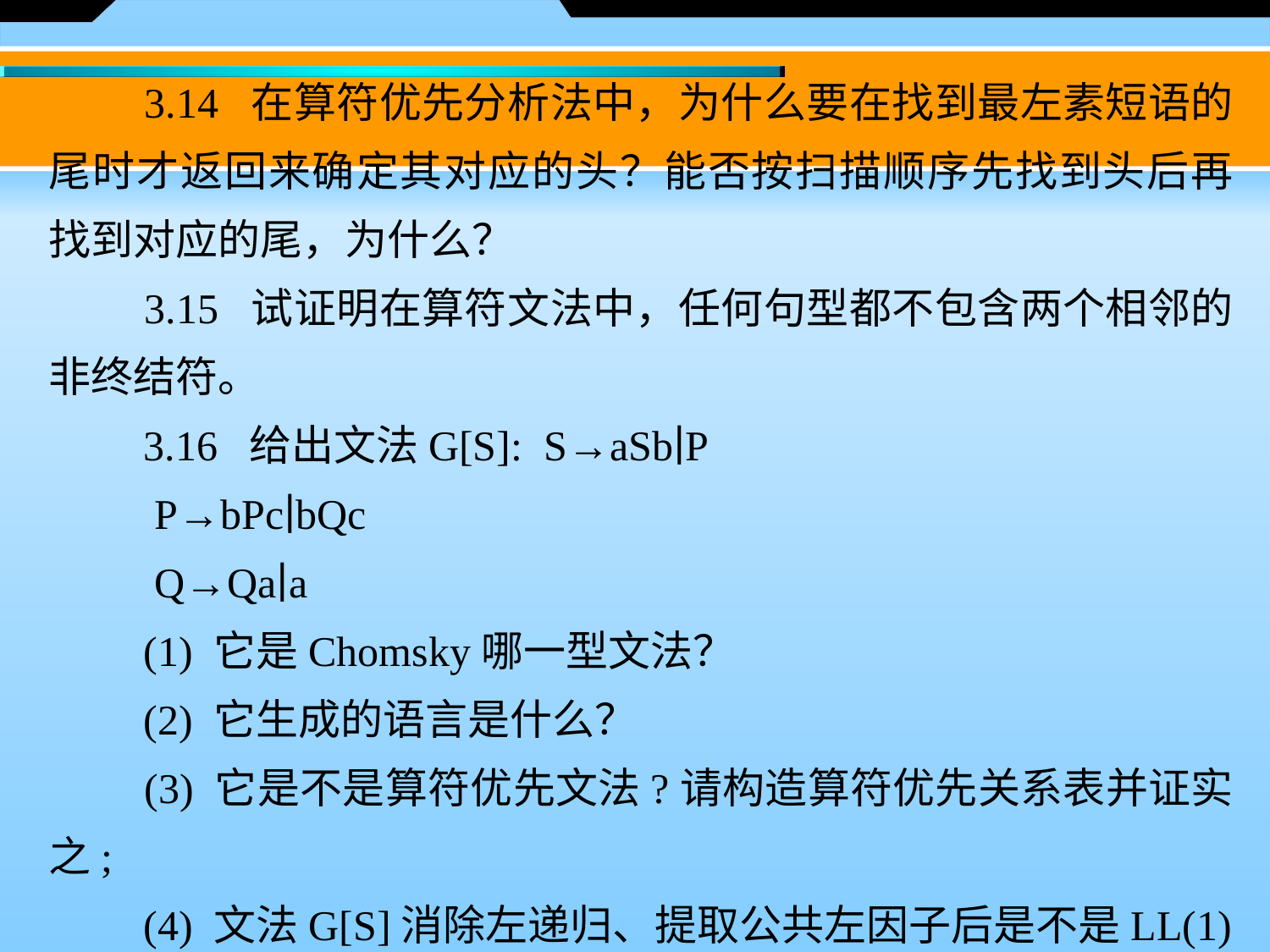

3.14  在算符优先分析法中，为什么要在找到最左素短语的尾时才返回来确定其对应的头？能否按扫描顺序先找到头后再找到对应的尾，为什么？
　　3.15  试证明在算符文法中，任何句型都不包含两个相邻的非终结符。
　　3.16  给出文法G[S]:  S→aSb∣P
          P→bPc∣bQc
          Q→Qa∣a
　　(1) 它是Chomsky哪一型文法？
　　(2) 它生成的语言是什么？
　　(3) 它是不是算符优先文法?请构造算符优先关系表并证实之;
　　(4) 文法G[S]消除左递归、提取公共左因子后是不是LL(1)文法？请证实。